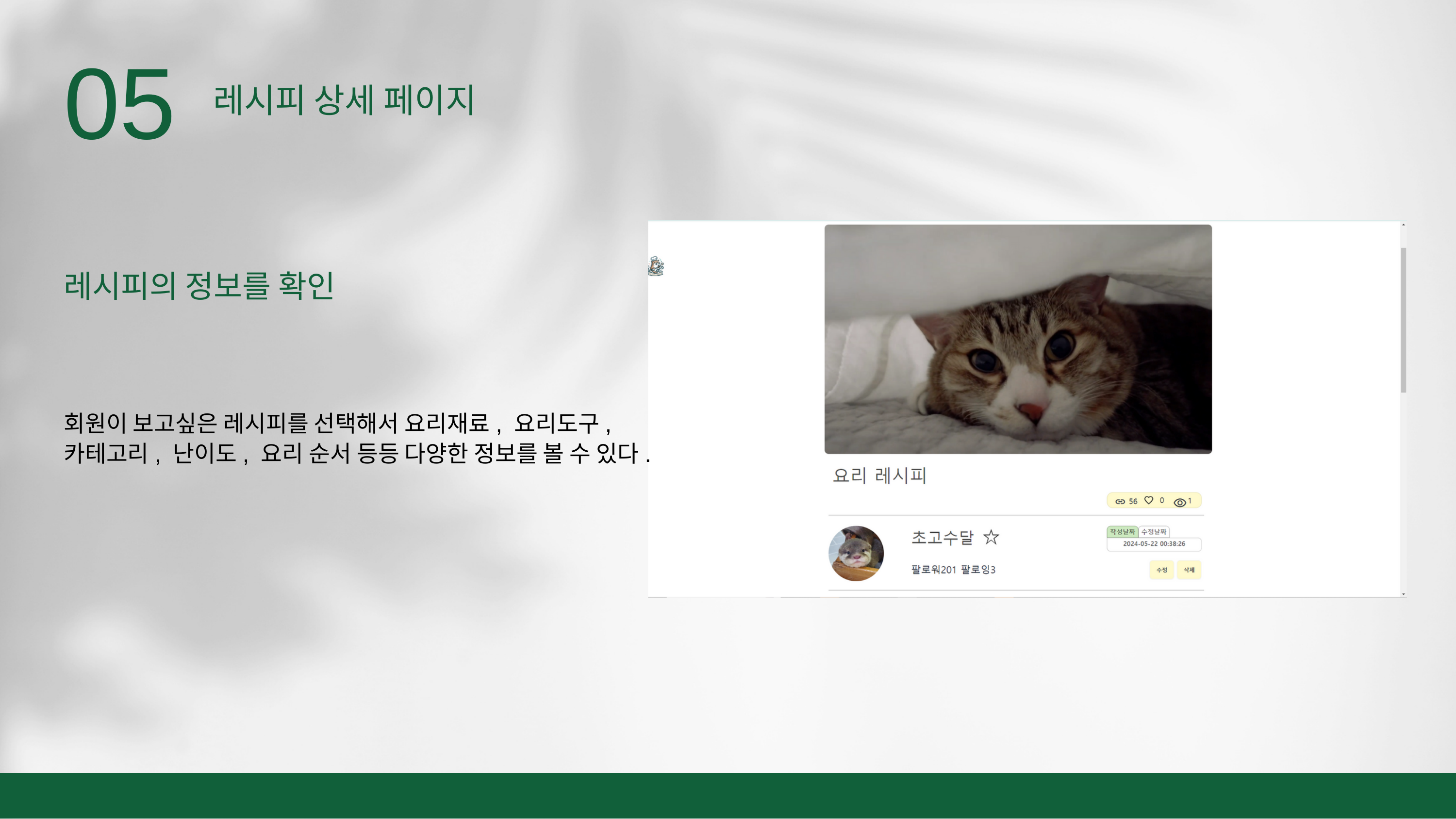

05
레시피 상세 페이지

레시피의 정보를 확인
회원이 보고싶은 레시피를 선택해서 요리재료, 요리도구,
카테고리, 난이도, 요리 순서 등등 다양한 정보를 볼 수 있다.